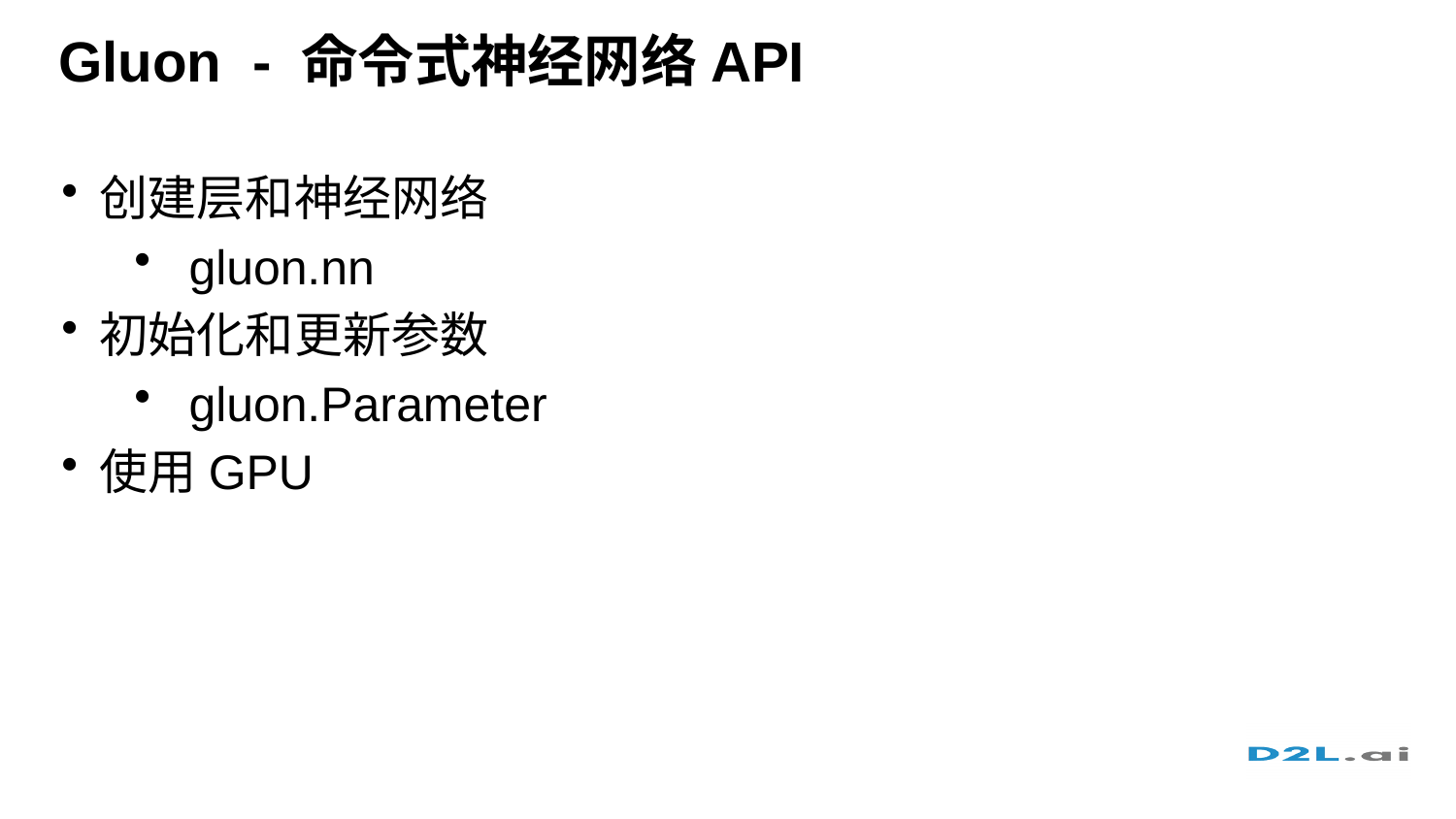

# Gluon  - 命令式神经网络API
创建层和神经网络
gluon.nn
初始化和更新参数
gluon.Parameter
使用GPU